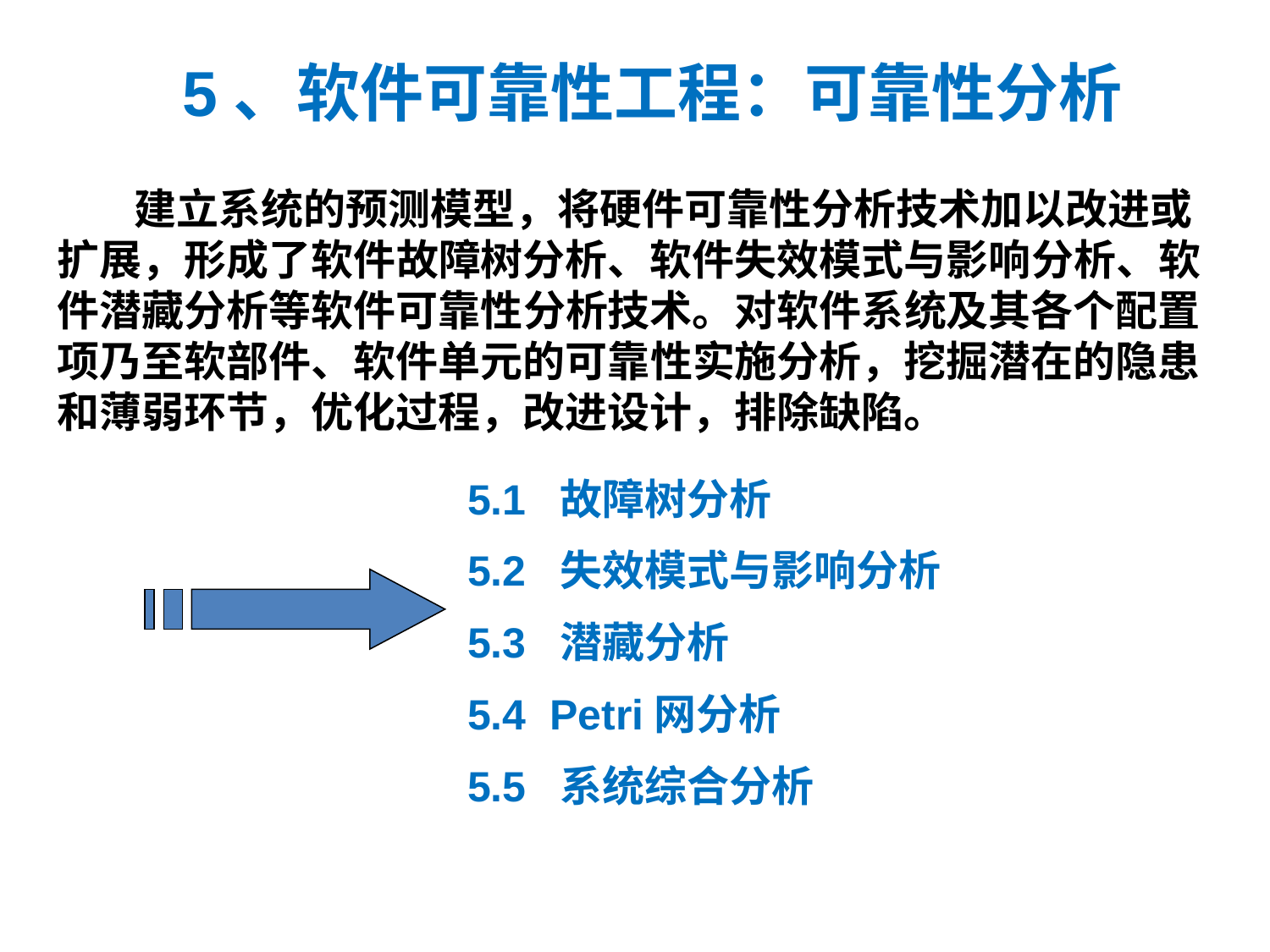

5、软件可靠性工程：可靠性分析
       建立系统的预测模型，将硬件可靠性分析技术加以改进或扩展，形成了软件故障树分析、软件失效模式与影响分析、软件潜藏分析等软件可靠性分析技术。对软件系统及其各个配置项乃至软部件、软件单元的可靠性实施分析，挖掘潜在的隐患和薄弱环节，优化过程，改进设计，排除缺陷。
5.1  故障树分析
5.2  失效模式与影响分析
5.3  潜藏分析
5.4  Petri网分析
5.5  系统综合分析